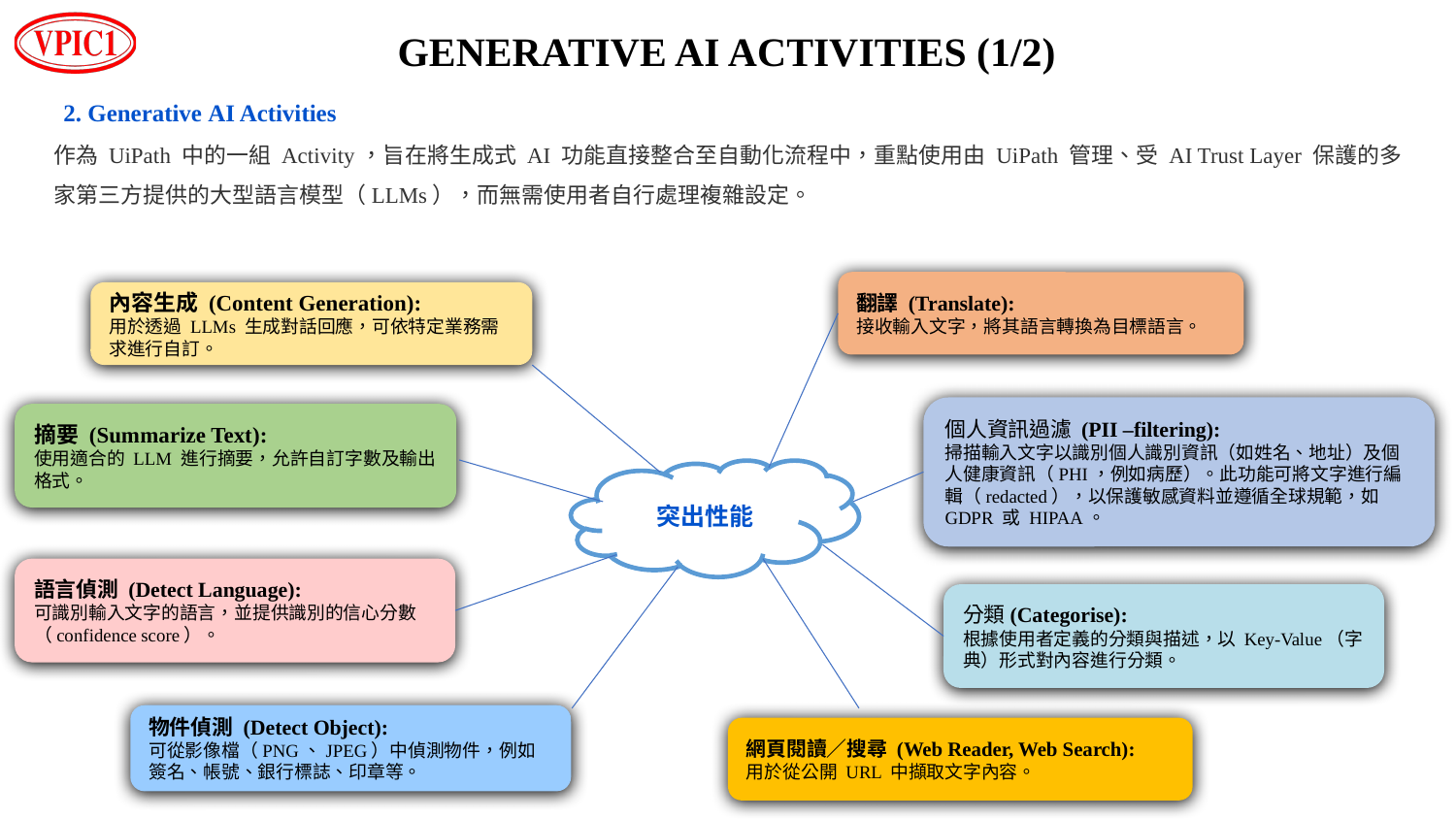

GENERATIVE AI ACTIVITIES (1/2)
2. Generative AI Activities
作為 UiPath 中的一組 Activity，旨在將生成式 AI 功能直接整合至自動化流程中，重點使用由 UiPath 管理、受 AI Trust Layer 保護的多家第三方提供的大型語言模型（LLMs），而無需使用者自行處理複雜設定。
翻譯 (Translate):
接收輸入文字，將其語言轉換為目標語言。
內容生成 (Content Generation):
用於透過 LLMs 生成對話回應，可依特定業務需求進行自訂。
個人資訊過濾 (PII –filtering):
掃描輸入文字以識別個人識別資訊（如姓名、地址）及個人健康資訊（PHI，例如病歷）。此功能可將文字進行編輯（redacted），以保護敏感資料並遵循全球規範，如 GDPR 或 HIPAA。
摘要 (Summarize Text):
使用適合的 LLM 進行摘要，允許自訂字數及輸出格式。
突出性能
語言偵測 (Detect Language):
可識別輸入文字的語言，並提供識別的信心分數（confidence score）。
分類(Categorise):
根據使用者定義的分類與描述，以 Key-Value（字典）形式對內容進行分類。
物件偵測 (Detect Object):
可從影像檔（PNG、JPEG）中偵測物件，例如簽名、帳號、銀行標誌、印章等。
網頁閱讀／搜尋 (Web Reader, Web Search):
用於從公開 URL 中擷取文字內容。